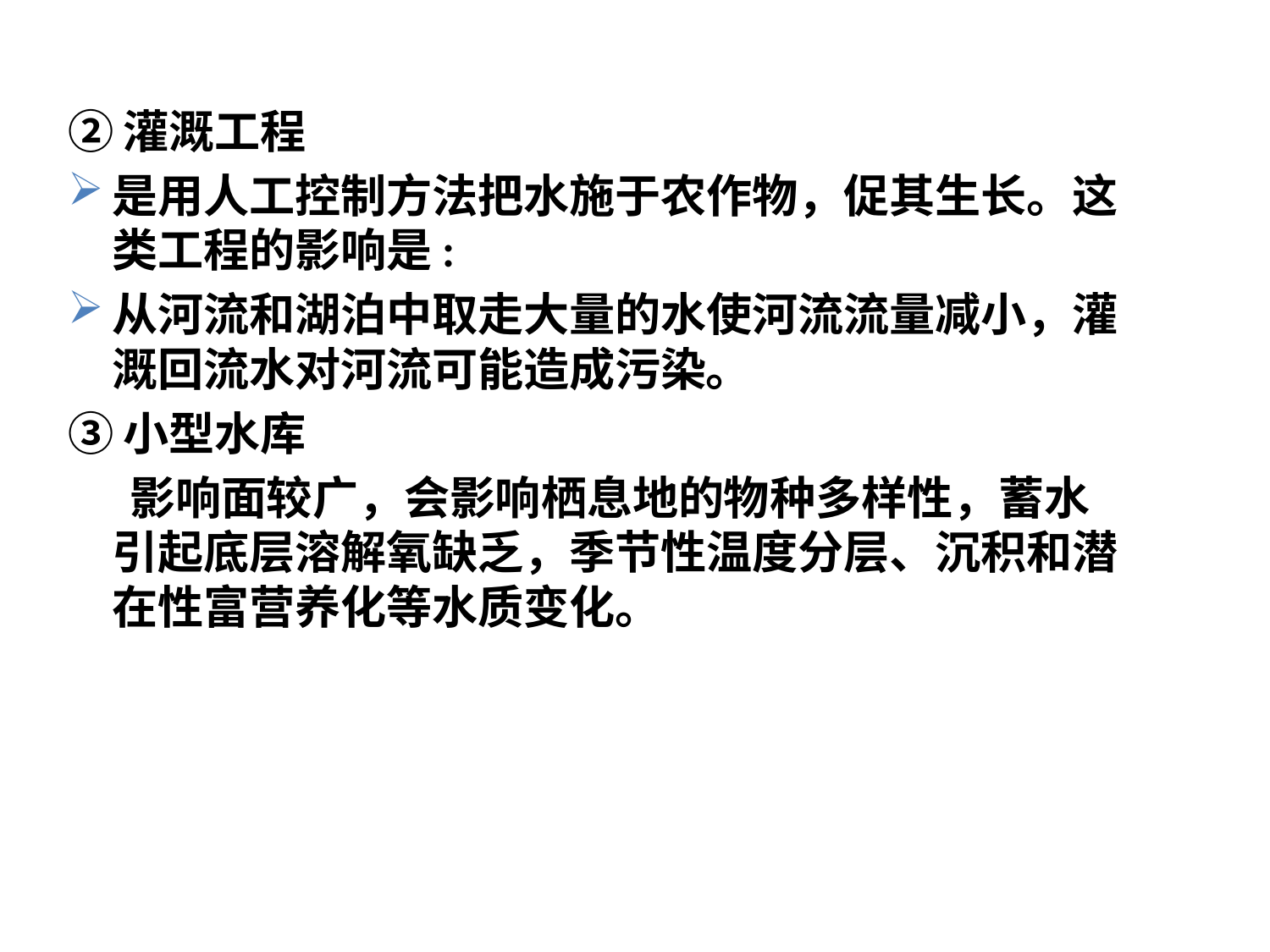

②灌溉工程
是用人工控制方法把水施于农作物，促其生长。这类工程的影响是:
从河流和湖泊中取走大量的水使河流流量减小，灌溉回流水对河流可能造成污染。
③小型水库
     影响面较广，会影响栖息地的物种多样性，蓄水引起底层溶解氧缺乏，季节性温度分层、沉积和潜在性富营养化等水质变化。